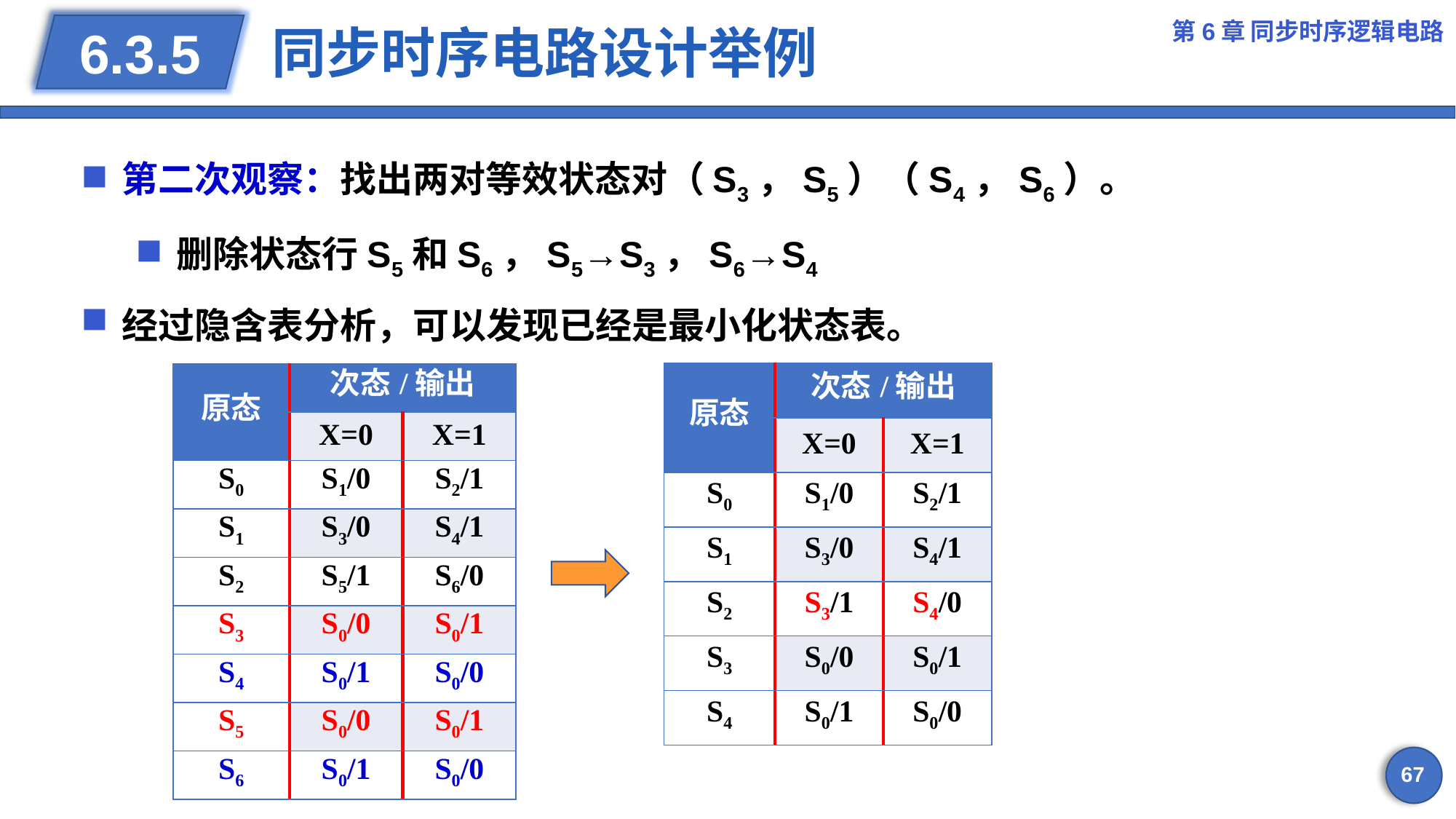

第6章 同步时序逻辑电路
# 同步时序电路设计举例
6.3.5
第二次观察：找出两对等效状态对（S3，S5）（S4，S6）。
删除状态行S5和S6，S5→S3，S6→S4
经过隐含表分析，可以发现已经是最小化状态表。
| 原态 | 次态/输出 |  |
| --- | --- | --- |
|  | X=0 | X=1 |
| S0 | S1/0 | S2/1 |
| S1 | S3/0 | S4/1 |
| S2 | S3/1 | S4/0 |
| S3 | S0/0 | S0/1 |
| S4 | S0/1 | S0/0 |
| 原态 | 次态/输出 |  |
| --- | --- | --- |
|  | X=0 | X=1 |
| S0 | S1/0 | S2/1 |
| S1 | S3/0 | S4/1 |
| S2 | S5/1 | S6/0 |
| S3 | S0/0 | S0/1 |
| S4 | S0/1 | S0/0 |
| S5 | S0/0 | S0/1 |
| S6 | S0/1 | S0/0 |

67